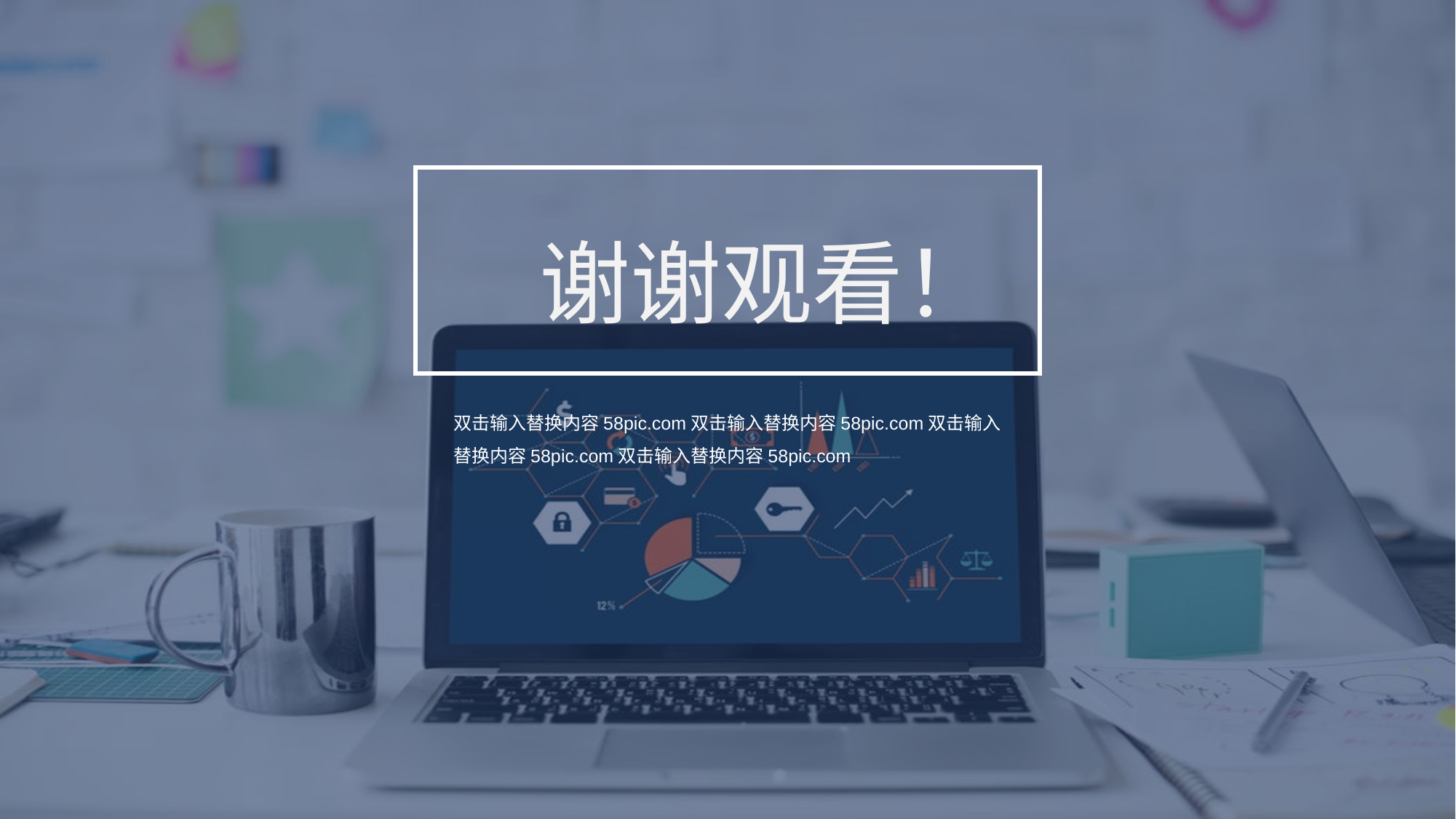

谢谢观看！
双击输入替换内容58pic.com双击输入替换内容58pic.com双击输入替换内容58pic.com双击输入替换内容58pic.com